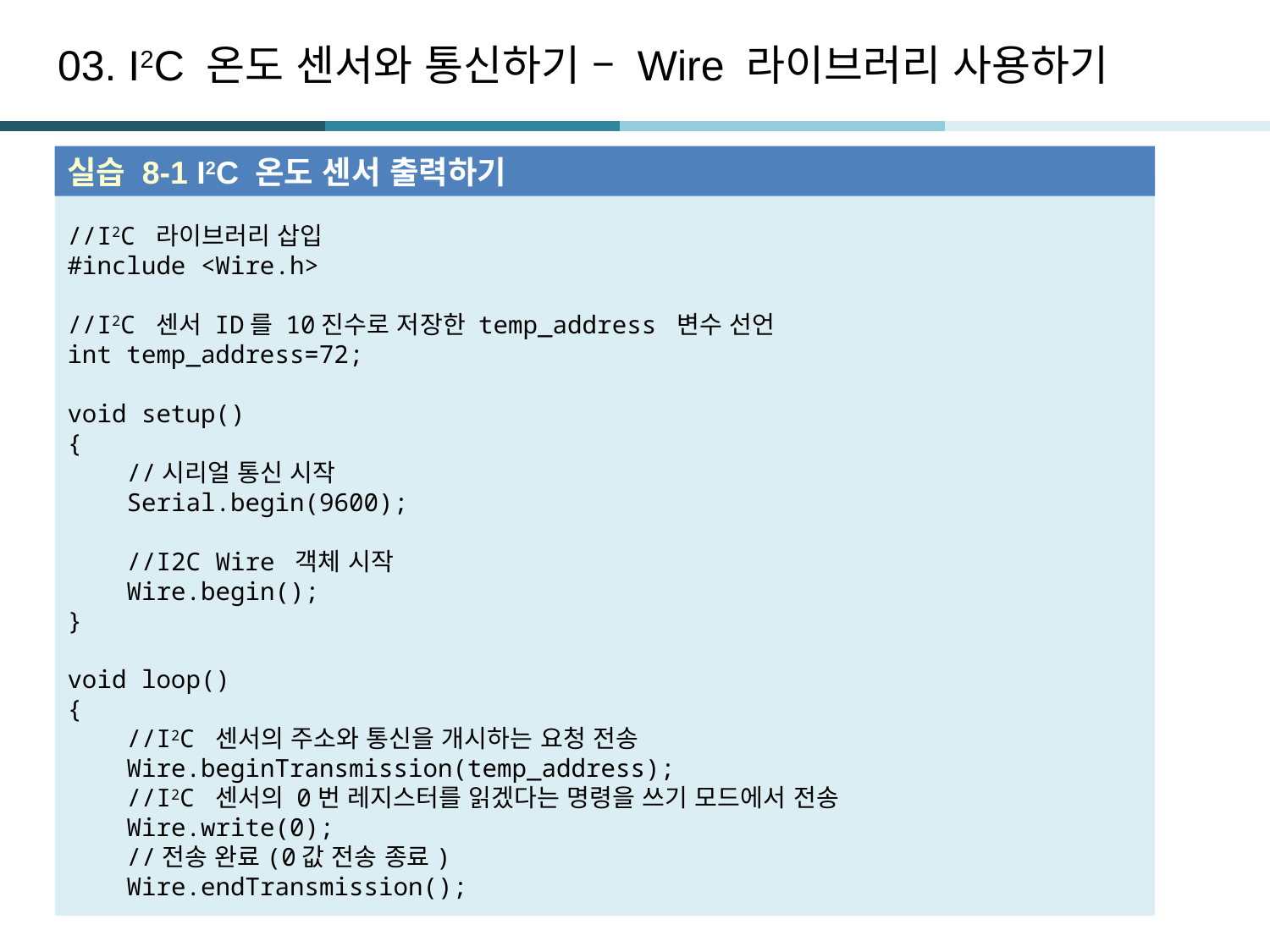

# 03. I2C 온도 센서와 통신하기 – Wire 라이브러리 사용하기
실습 8-1 I2C 온도 센서 출력하기
//I2C 온도 센서에서 값을 읽어 시리얼 포트로 출력하기

//I2C 라이브러리 삽입
#include <Wire.h>

//I2C 센서 ID를 10진수로 저장한 temp_address 변수 선언
int temp_address=72;

void setup()
{
    //시리얼 통신 시작
    Serial.begin(9600);

    //I2C Wire 객체 시작
    Wire.begin();
}

void loop()
{
    //I2C 센서의 주소와 통신을 개시하는 요청 전송
    Wire.beginTransmission(temp_address);
    //I2C 센서의 0번 레지스터를 읽겠다는 명령을 쓰기 모드에서 전송
    Wire.write(0);
    //전송 완료(0값 전송 종료)
    Wire.endTransmission();